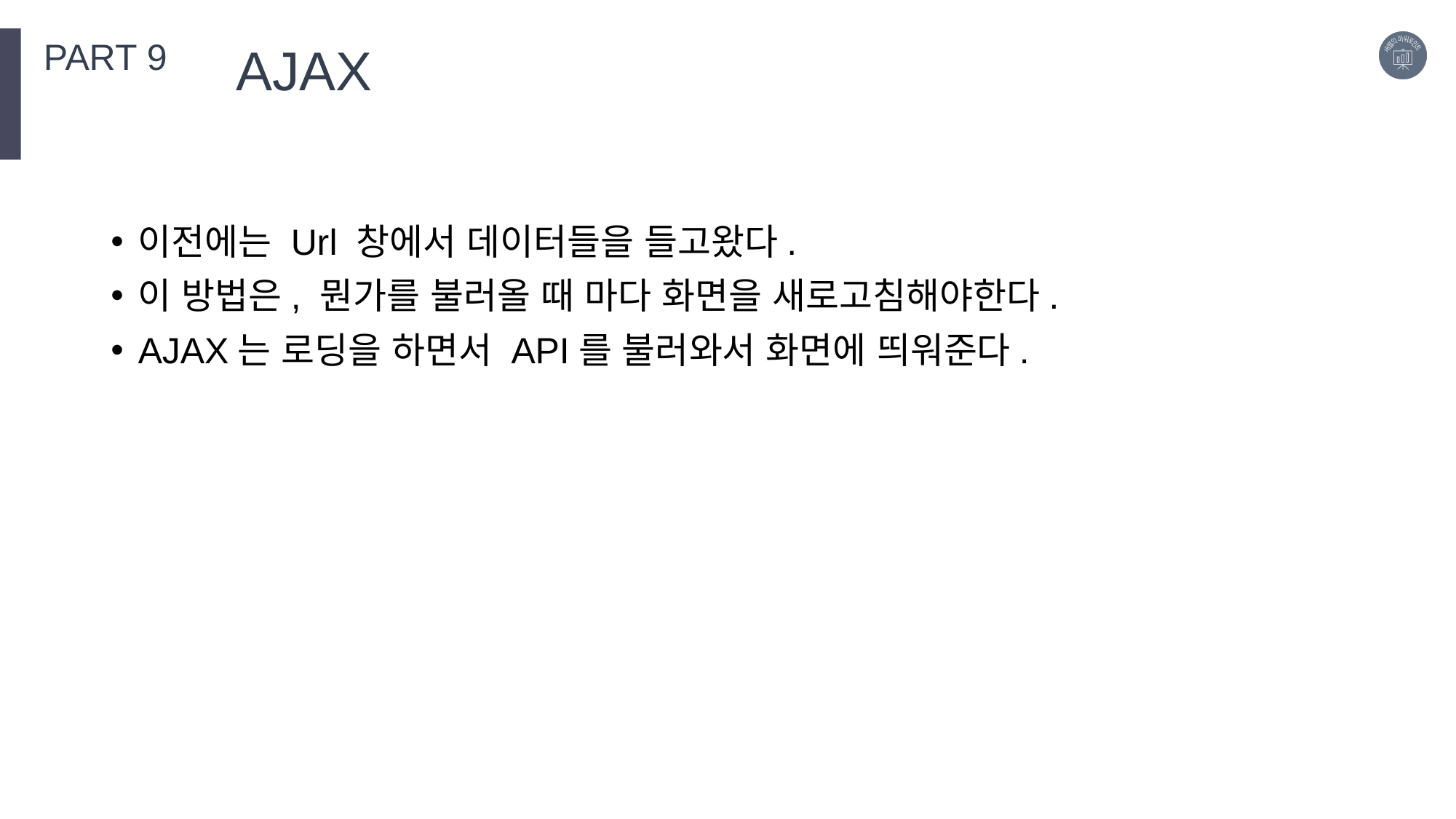

PART 9
AJAX
이전에는 Url 창에서 데이터들을 들고왔다.
이 방법은, 뭔가를 불러올 때 마다 화면을 새로고침해야한다.
AJAX는 로딩을 하면서 API를 불러와서 화면에 띄워준다.